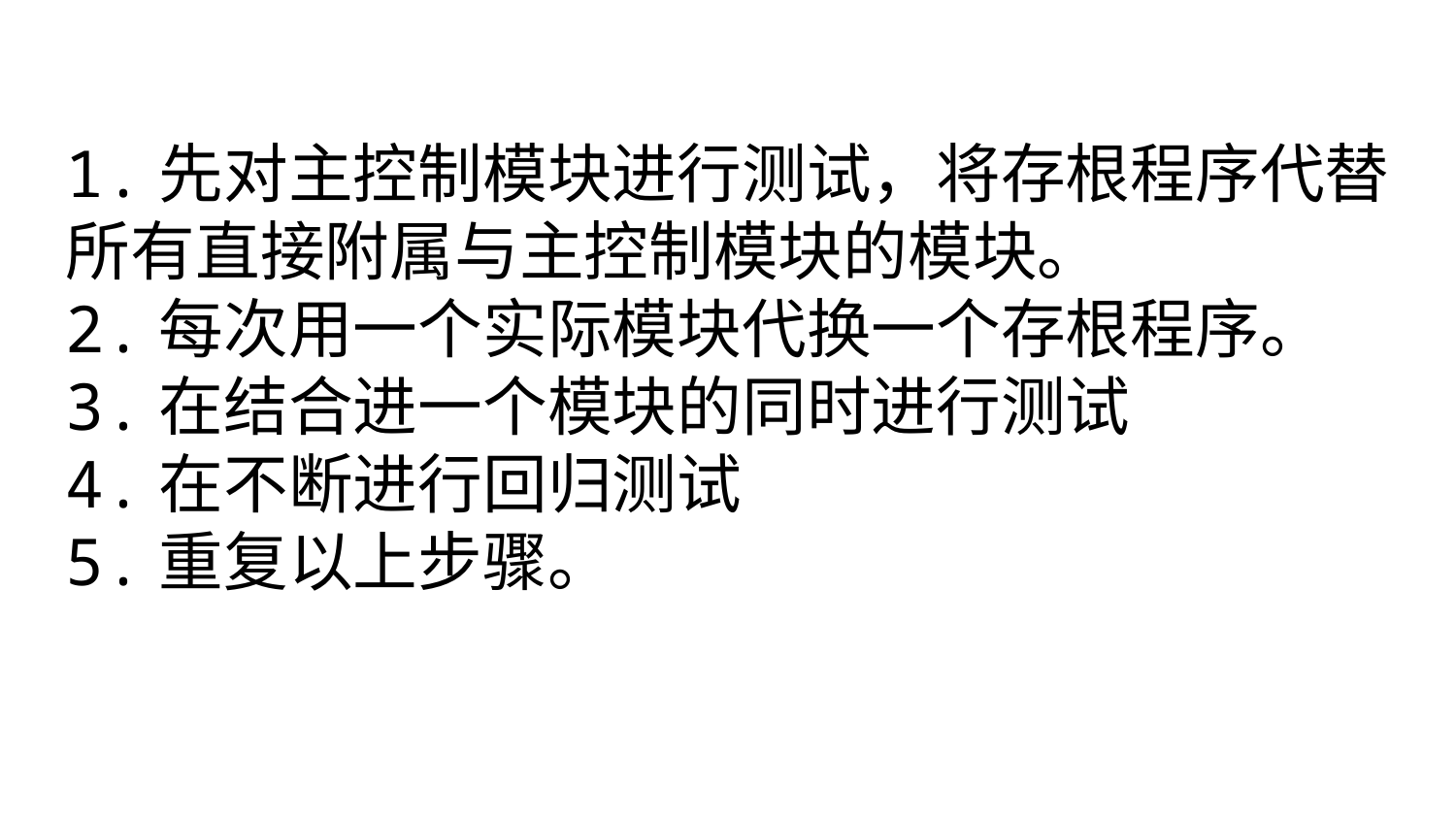

1.先对主控制模块进行测试，将存根程序代替所有直接附属与主控制模块的模块。
2.每次用一个实际模块代换一个存根程序。
3.在结合进一个模块的同时进行测试
4.在不断进行回归测试
5.重复以上步骤。